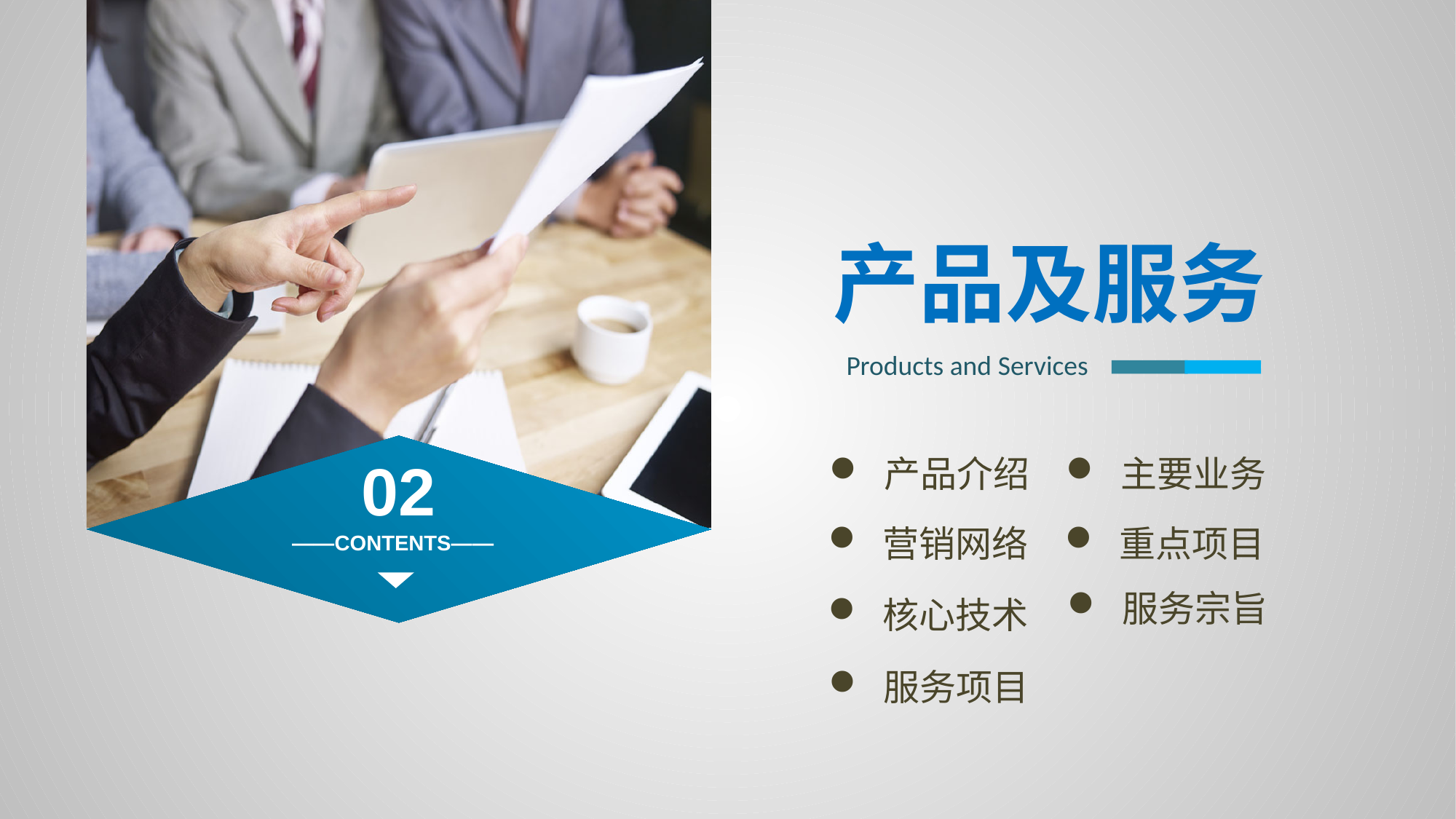

产品及服务
Products and Services

02
——CONTENTS——

产品介绍
主要业务
营销网络
重点项目
服务宗旨
核心技术
服务项目